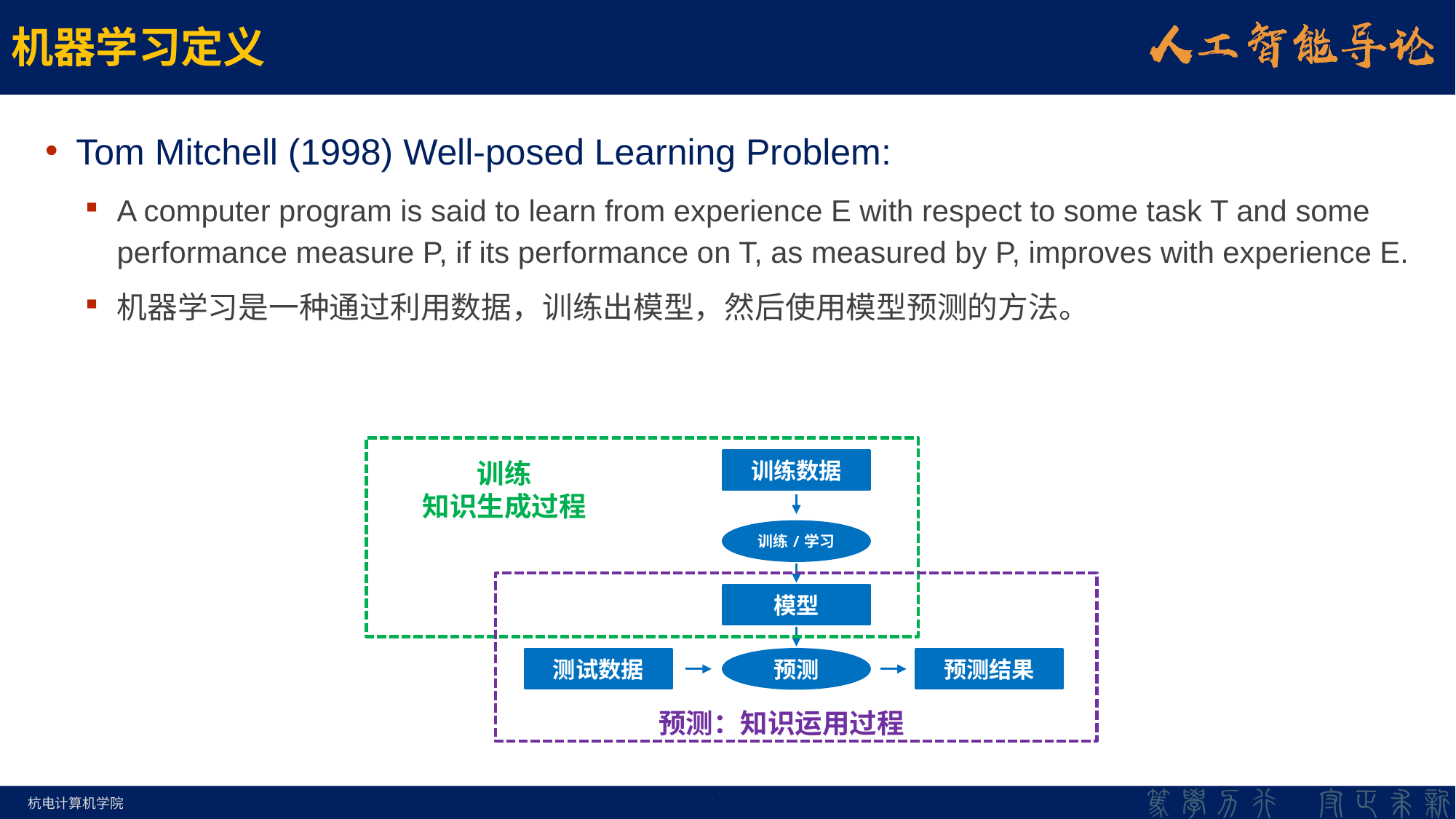

# 机器学习定义
Tom Mitchell (1998) Well-posed Learning Problem:
A computer program is said to learn from experience E with respect to some task T and some performance measure P, if its performance on T, as measured by P, improves with experience E.
机器学习是一种通过利用数据，训练出模型，然后使用模型预测的方法。

训练
知识生成过程
训练数据
训练/学习

模型
测试数据
预测
预测结果
预测：知识运用过程